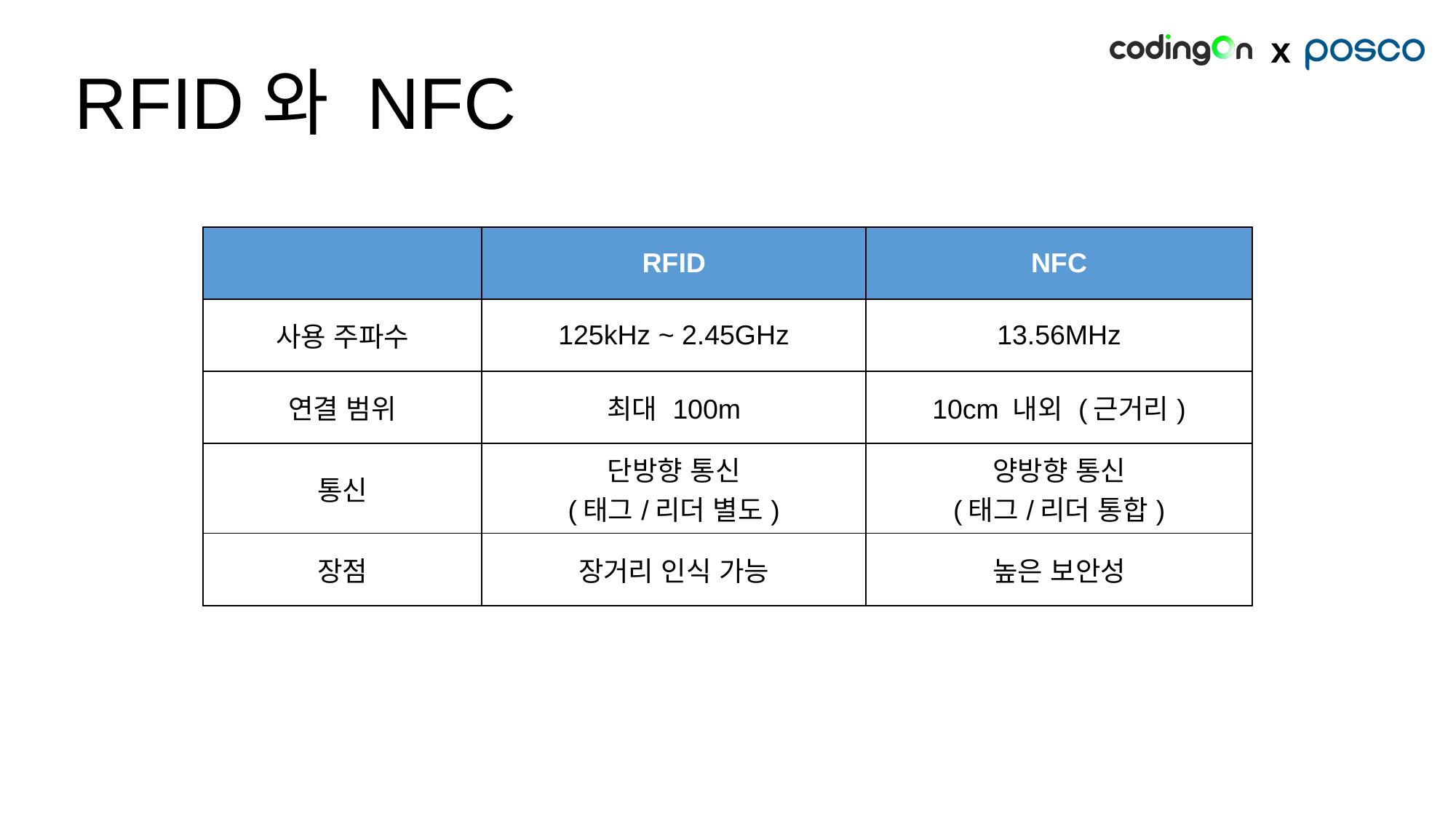

# RFID와 NFC
|  | RFID | NFC |
| --- | --- | --- |
| 사용 주파수 | 125kHz ~ 2.45GHz | 13.56MHz |
| 연결 범위 | 최대 100m | 10cm 내외 (근거리) |
| 통신 | 단방향 통신 (태그/리더 별도) | 양방향 통신 (태그/리더 통합) |
| 장점 | 장거리 인식 가능 | 높은 보안성 |